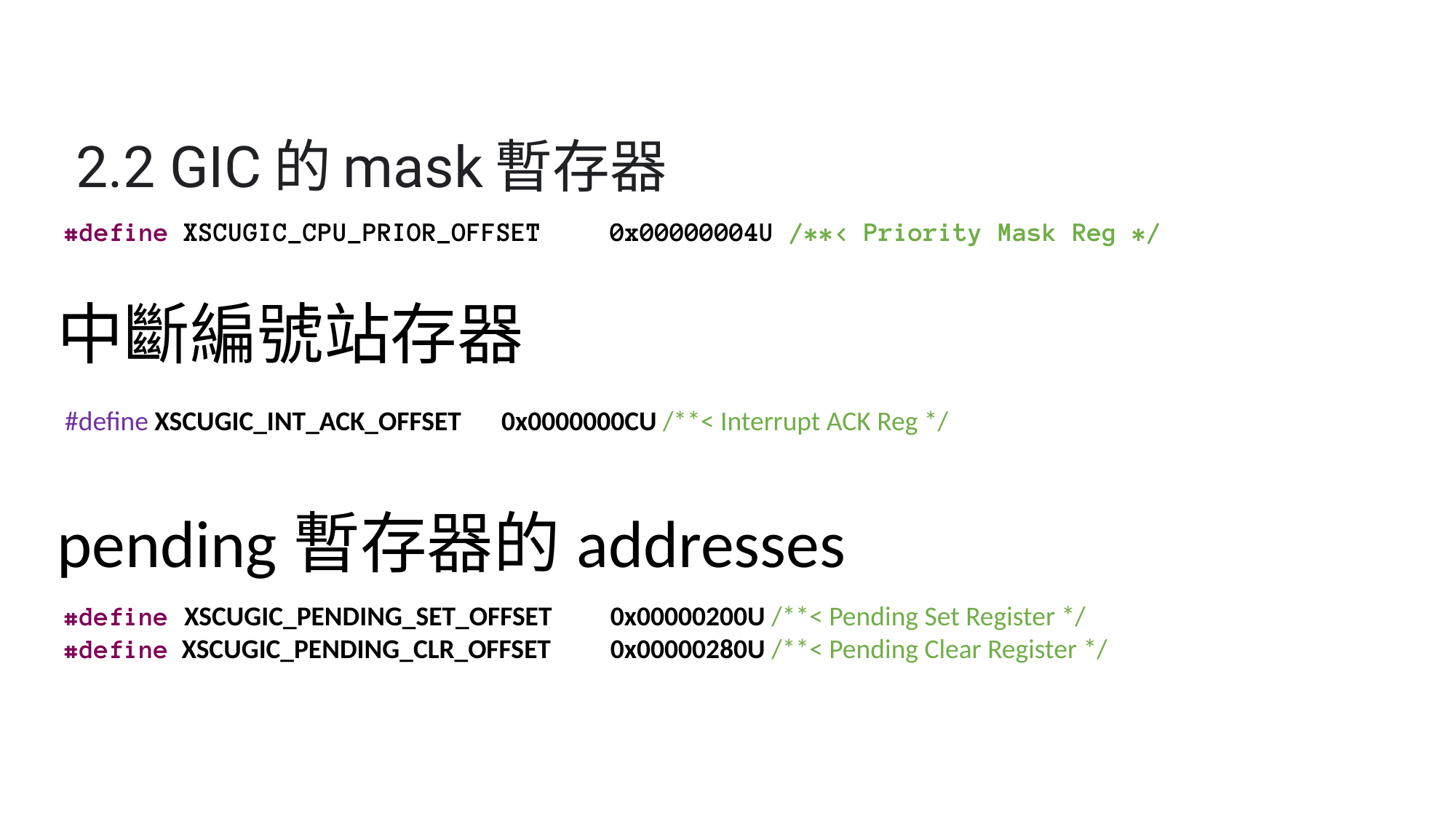

# 2.2 GIC的mask暫存器
#define XSCUGIC_CPU_PRIOR_OFFSET	0x00000004U /**< Priority Mask Reg */
中斷編號站存器
#define XSCUGIC_INT_ACK_OFFSET	0x0000000CU /**< Interrupt ACK Reg */
pending暫存器的addresses
#define XSCUGIC_PENDING_SET_OFFSET	0x00000200U /**< Pending Set Register */
#define  XSCUGIC_PENDING_CLR_OFFSET	0x00000280U /**< Pending Clear Register */